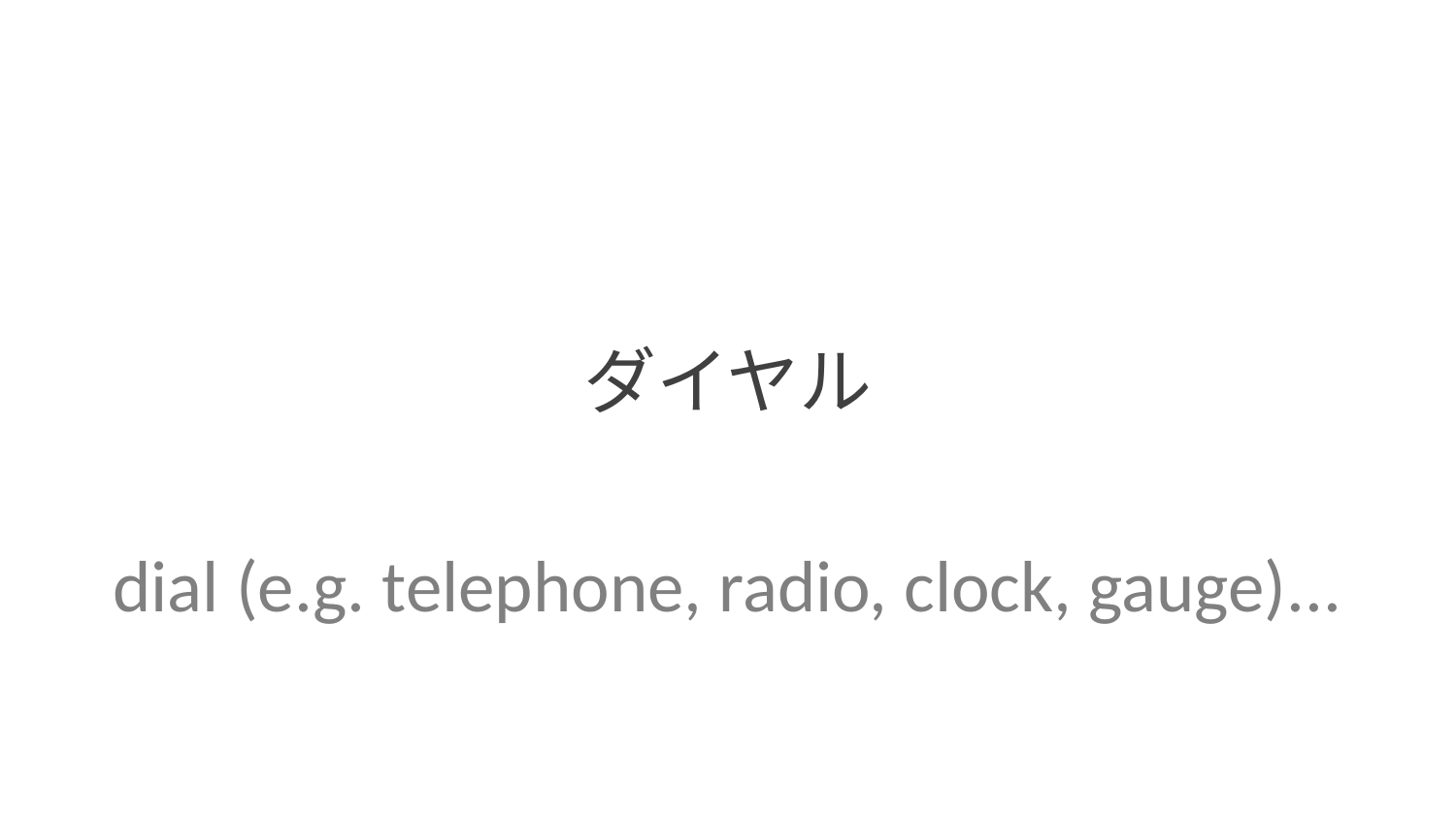

ダイヤル
dial (e.g. telephone, radio, clock, gauge)...